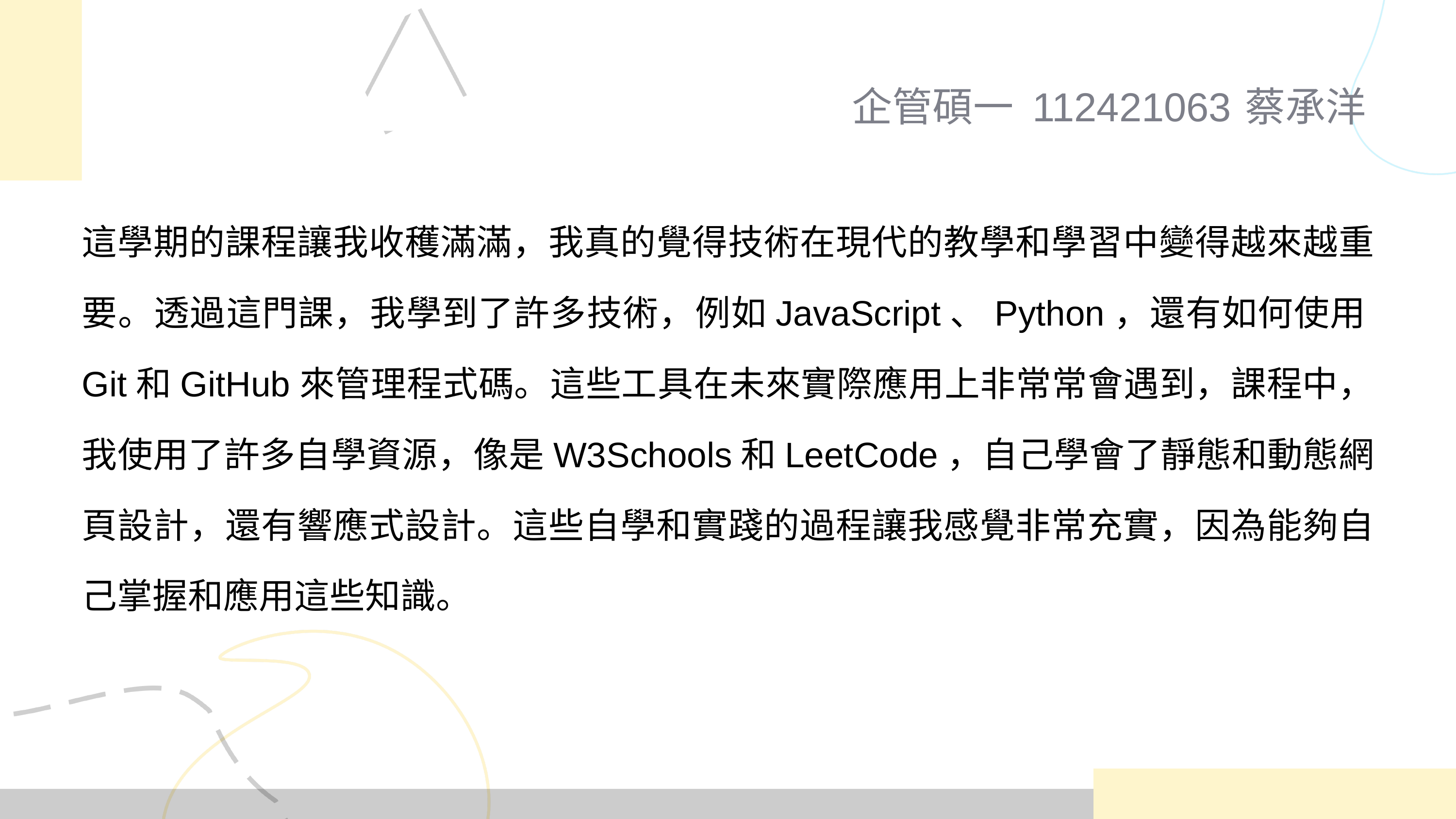

企管碩一 112421063
蔡承洋
這學期的課程讓我收穫滿滿，我真的覺得技術在現代的教學和學習中變得越來越重要。透過這門課，我學到了許多技術，例如JavaScript、Python，還有如何使用Git和GitHub來管理程式碼。這些工具在未來實際應用上非常常會遇到，課程中，我使用了許多自學資源，像是W3Schools和LeetCode，自己學會了靜態和動態網頁設計，還有響應式設計。這些自學和實踐的過程讓我感覺非常充實，因為能夠自己掌握和應用這些知識。